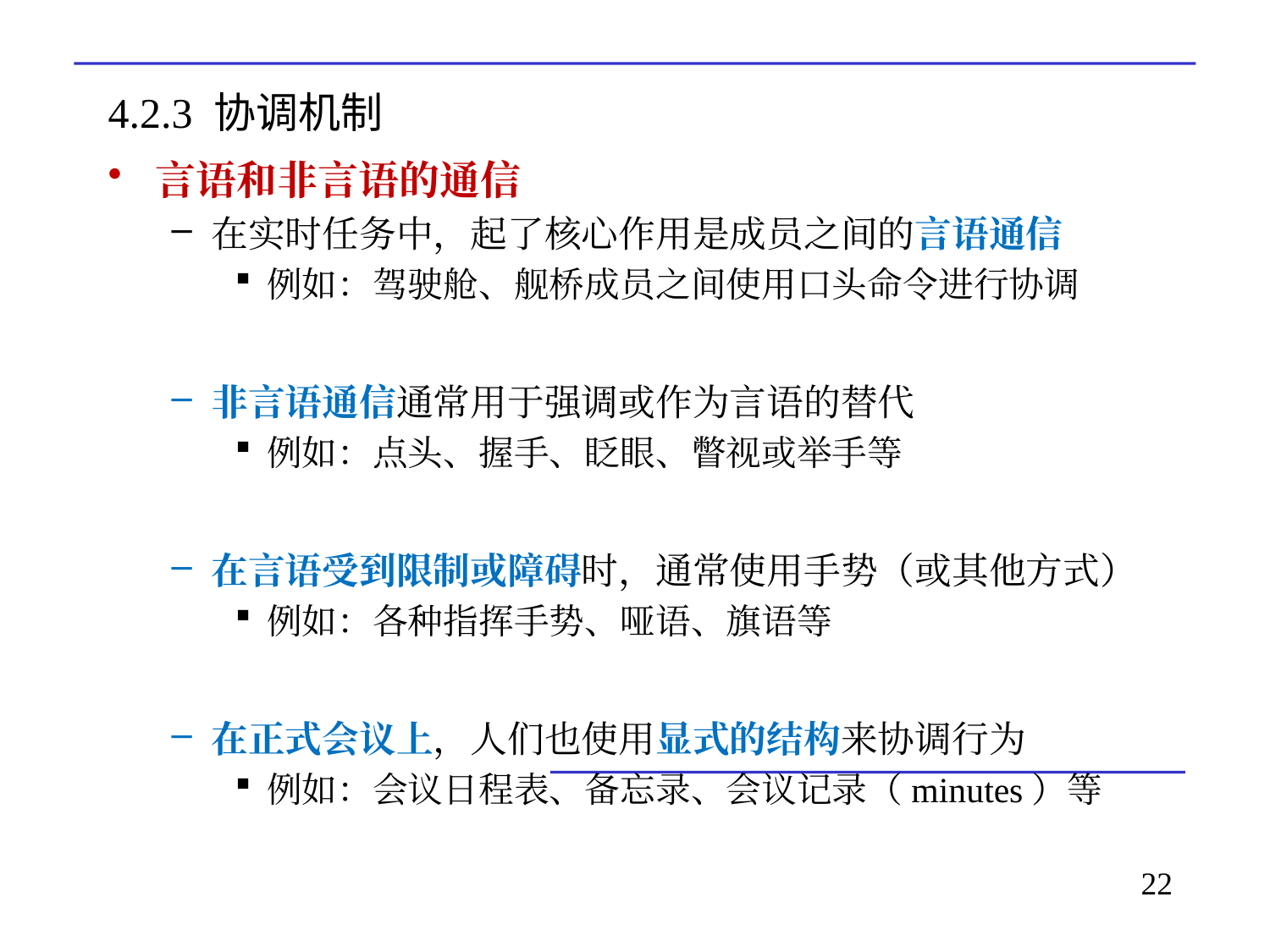

# 4.2.3 协调机制
言语和非言语的通信
在实时任务中，起了核心作用是成员之间的言语通信
例如：驾驶舱、舰桥成员之间使用口头命令进行协调

非言语通信通常用于强调或作为言语的替代
例如：点头、握手、眨眼、瞥视或举手等

在言语受到限制或障碍时，通常使用手势（或其他方式）
例如：各种指挥手势、哑语、旗语等

在正式会议上，人们也使用显式的结构来协调行为
例如：会议日程表、备忘录、会议记录（minutes）等
22